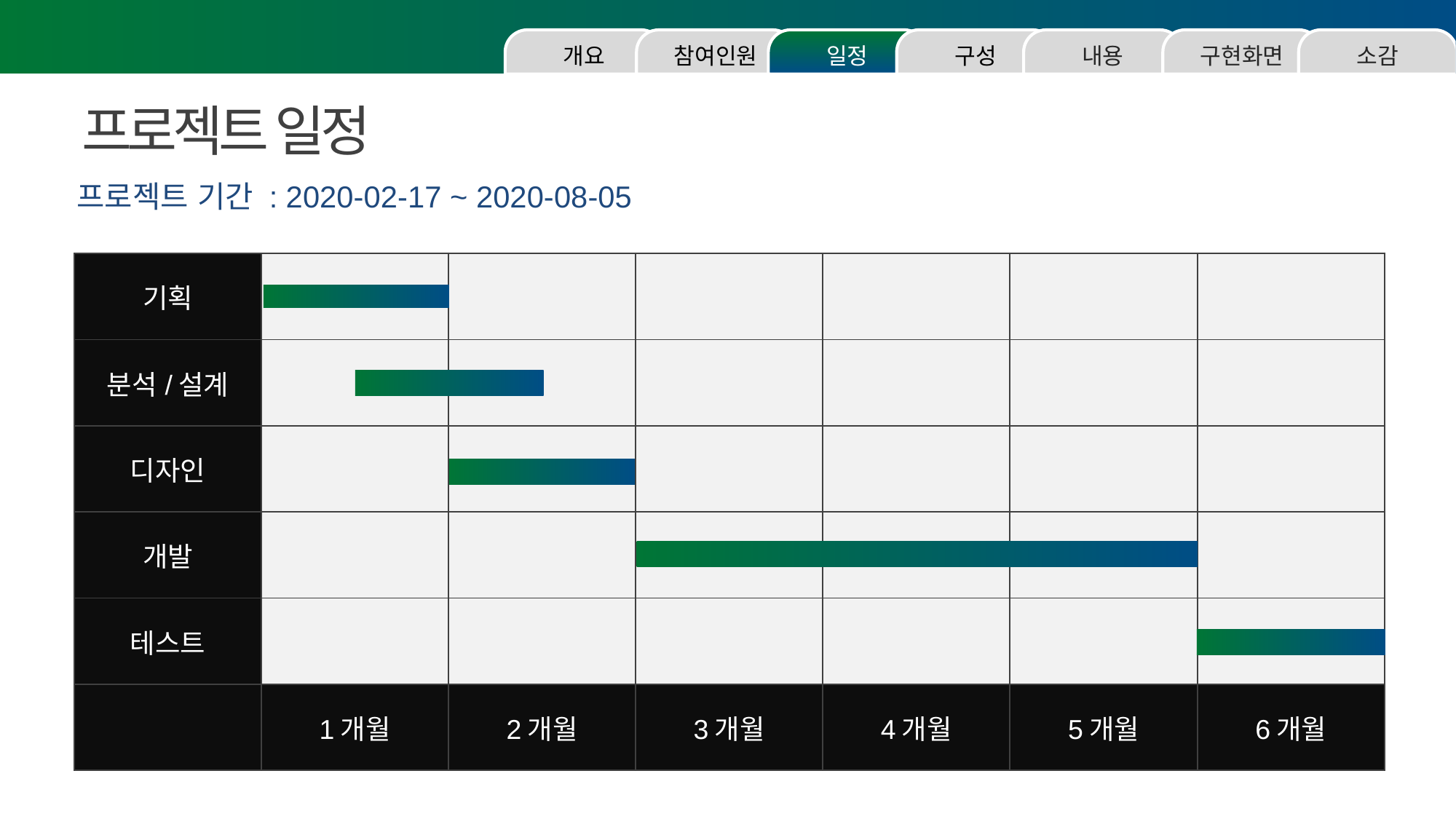

소감
구현화면
내용
구성
일정
참여인원
개요

프로젝트 일정
프로젝트 기간 : 2020-02-17 ~ 2020-08-05
| 기획 |  |  |  |  |  |  |
| --- | --- | --- | --- | --- | --- | --- |
| 분석/설계 |  |  |  |  |  |  |
| 디자인 |  |  |  |  |  |  |
| 개발 |  |  |  |  |  |  |
| 테스트 |  |  |  |  |  |  |
|  | 1개월 | 2개월 | 3개월 | 4개월 | 5개월 | 6개월 |